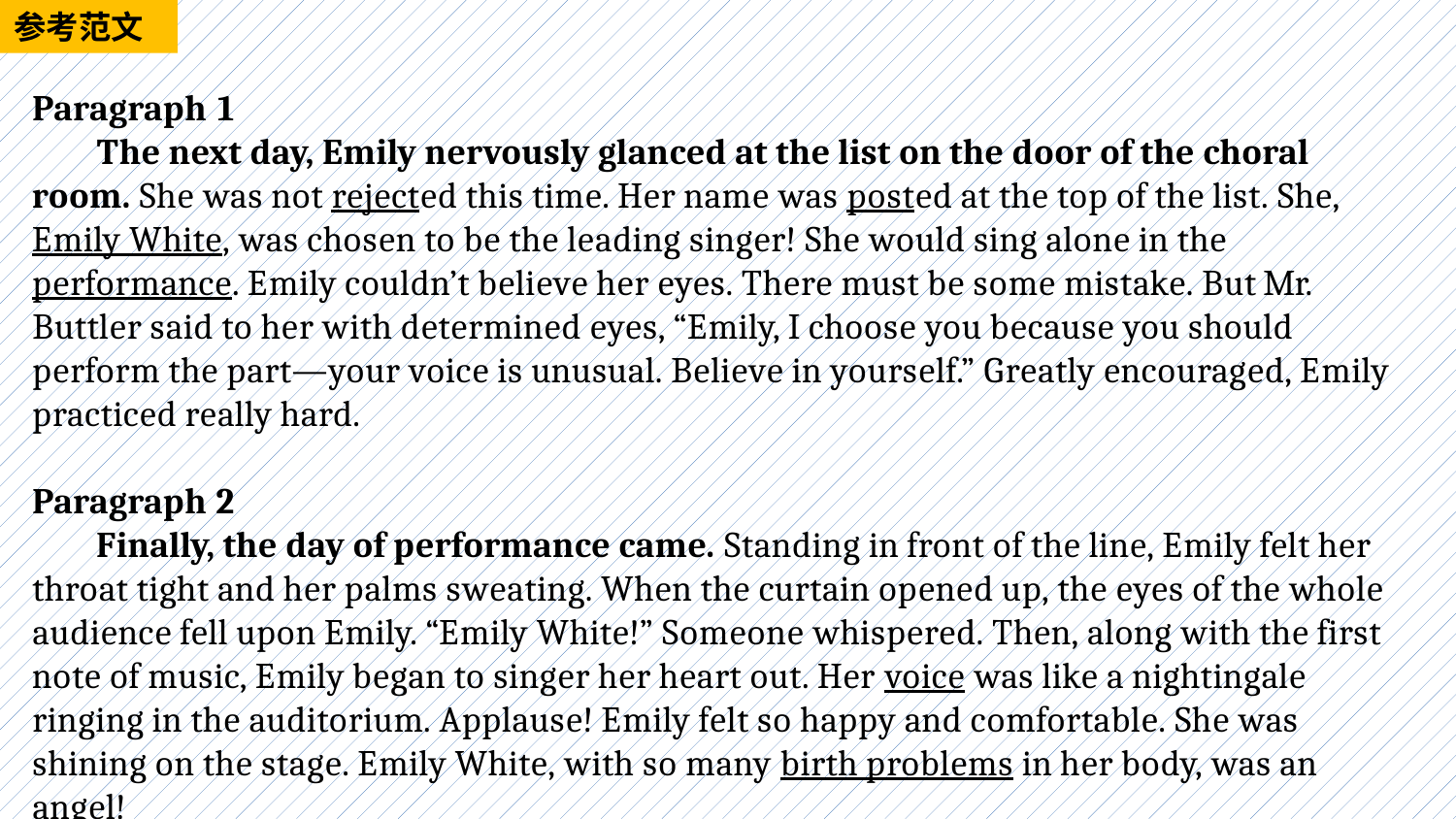

参考范文
Paragraph 1
        The next day, Emily nervously glanced at the list on the door of the choral room. She was not rejected this time. Her name was posted at the top of the list. She, Emily White, was chosen to be the leading singer! She would sing alone in the performance. Emily couldn’t believe her eyes. There must be some mistake. But Mr. Buttler said to her with determined eyes, “Emily, I choose you because you should perform the part—your voice is unusual. Believe in yourself.” Greatly encouraged, Emily practiced really hard.

Paragraph 2
        Finally, the day of performance came. Standing in front of the line, Emily felt her throat tight and her palms sweating. When the curtain opened up, the eyes of the whole audience fell upon Emily. “Emily White!” Someone whispered. Then, along with the first note of music, Emily began to singer her heart out. Her voice was like a nightingale ringing in the auditorium. Applause! Emily felt so happy and comfortable. She was shining on the stage. Emily White, with so many birth problems in her body, was an angel!